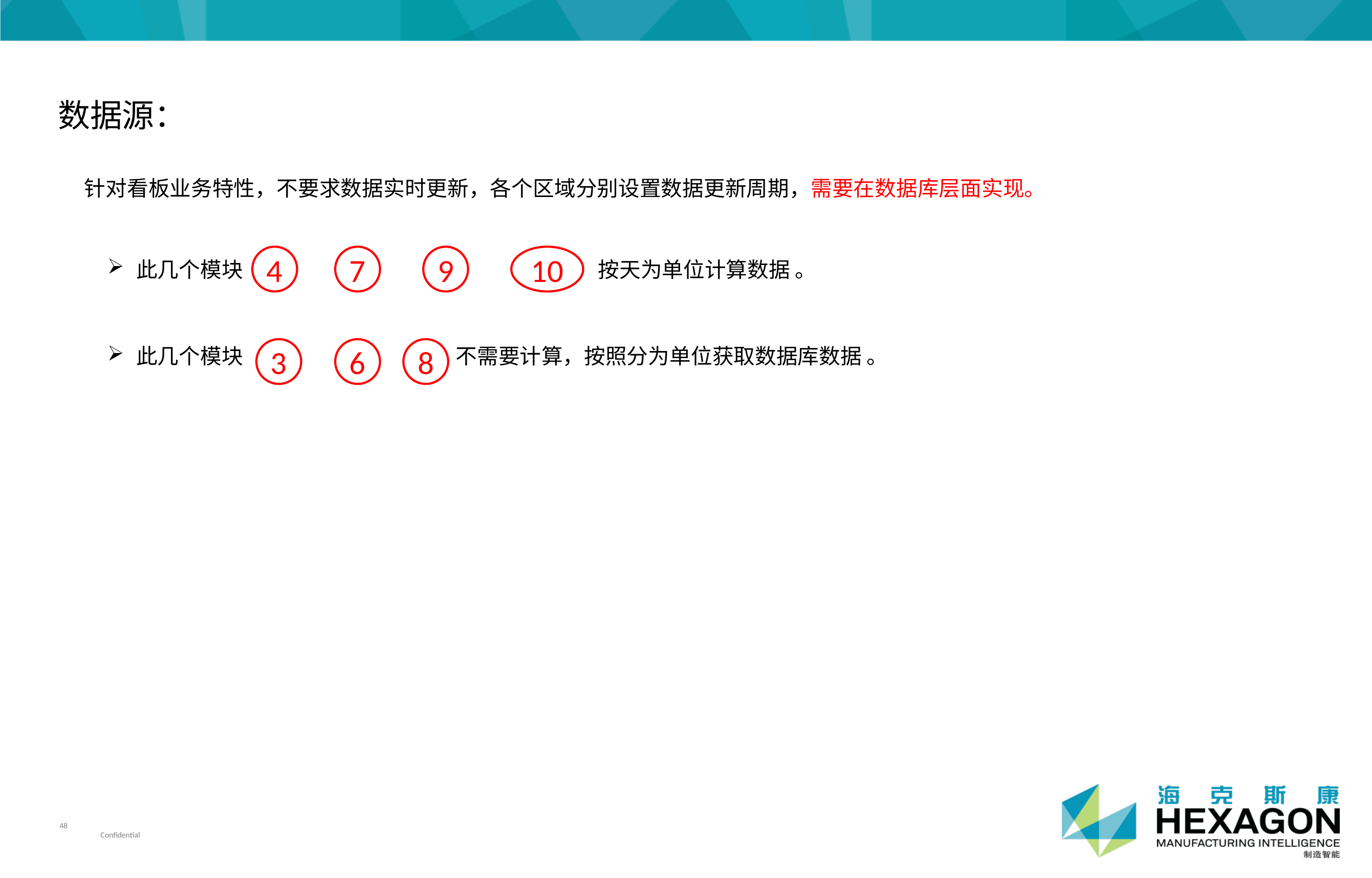

数据源：
针对看板业务特性，不要求数据实时更新，各个区域分别设置数据更新周期，需要在数据库层面实现。
4
7
9
10
此几个模块                                                                           按天为单位计算数据 。
此几个模块                                             不需要计算，按照分为单位获取数据库数据 。
3
6
8